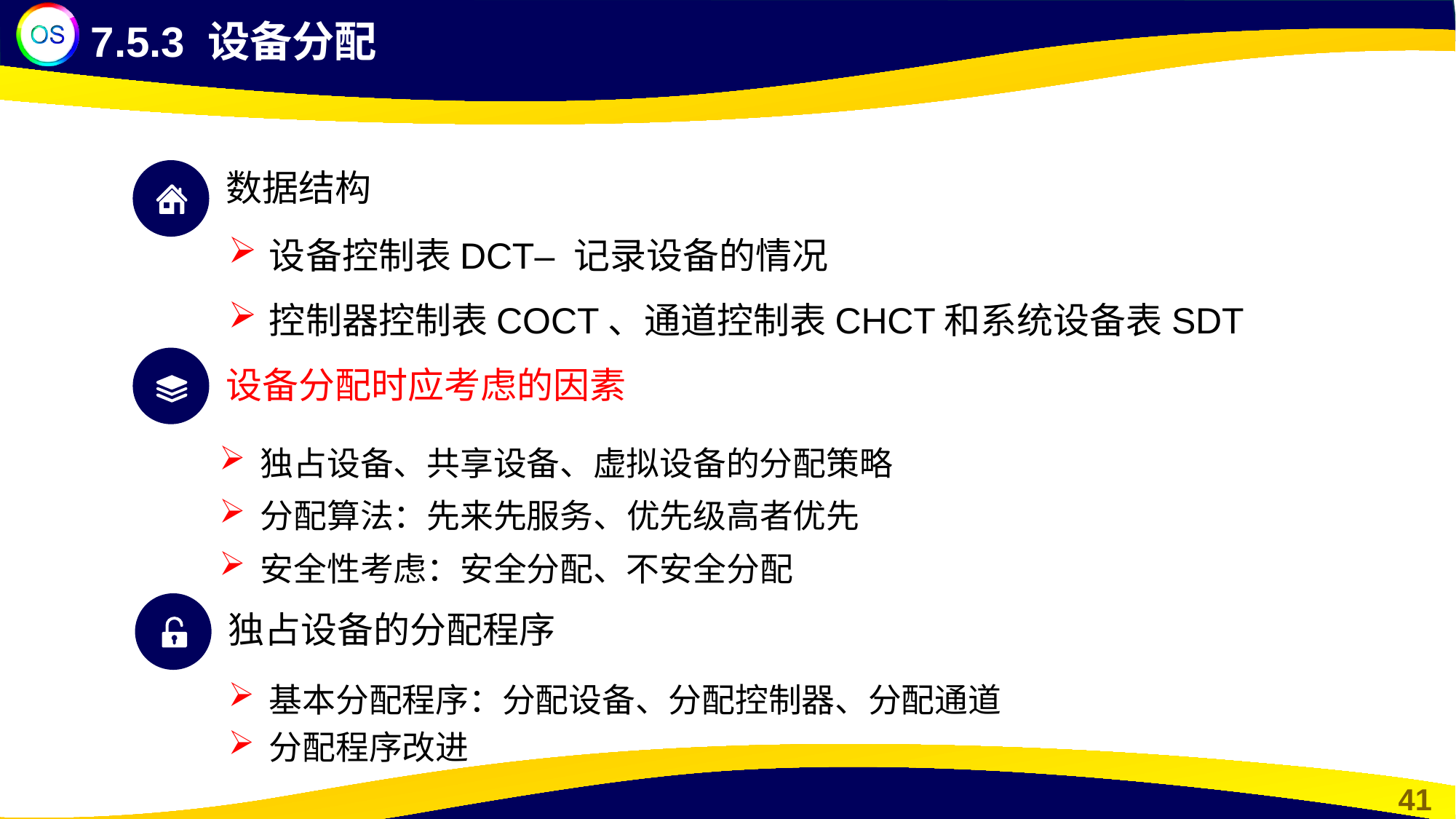

7.5.3 设备分配

数据结构

设备控制表DCT– 记录设备的情况
控制器控制表COCT、通道控制表CHCT和系统设备表SDT

设备分配时应考虑的因素

独占设备、共享设备、虚拟设备的分配策略
分配算法：先来先服务、优先级高者优先
安全性考虑：安全分配、不安全分配

独占设备的分配程序

基本分配程序：分配设备、分配控制器、分配通道
分配程序改进